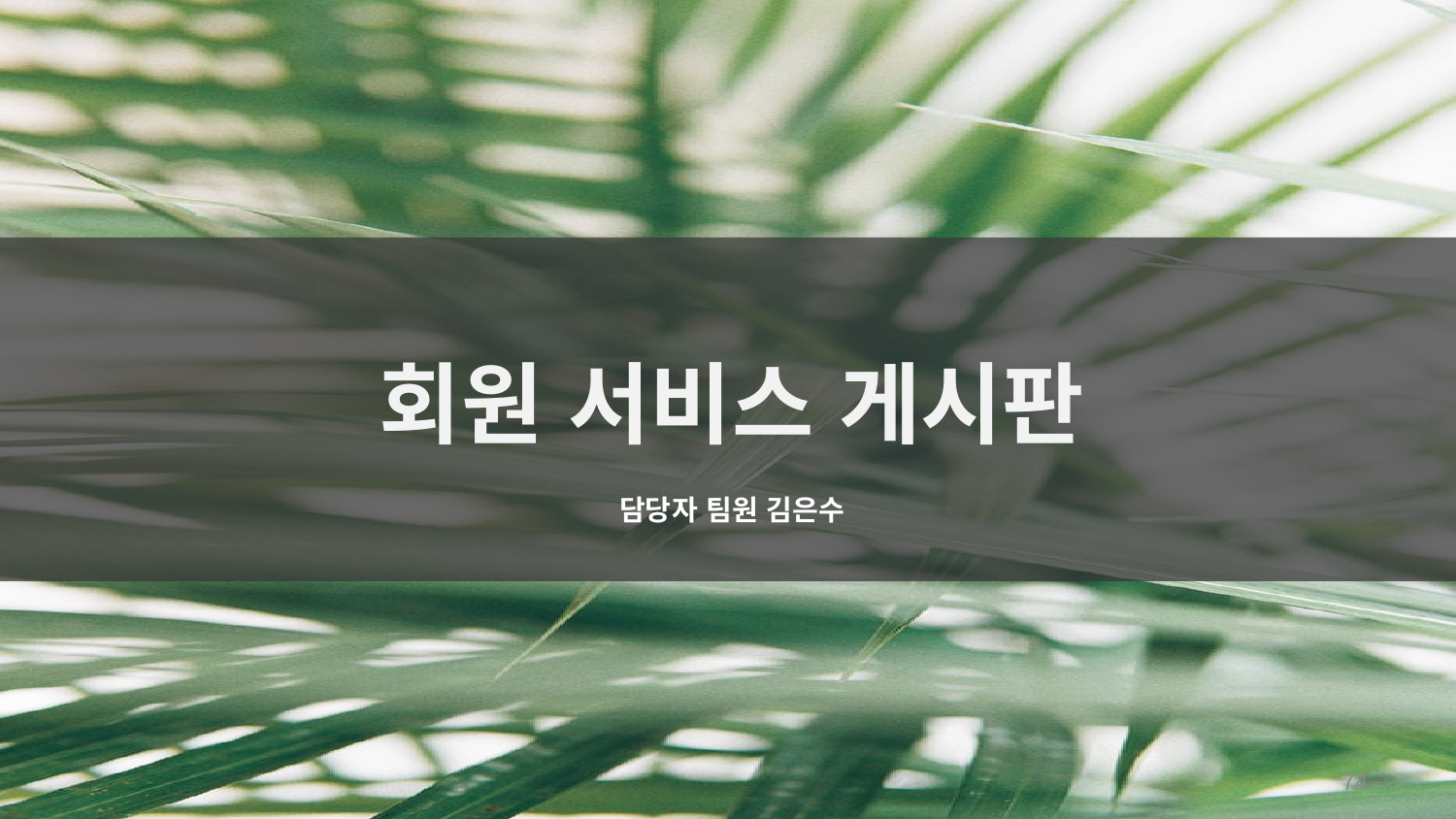

회원 서비스 게시판
담당자 팀원 김은수
74